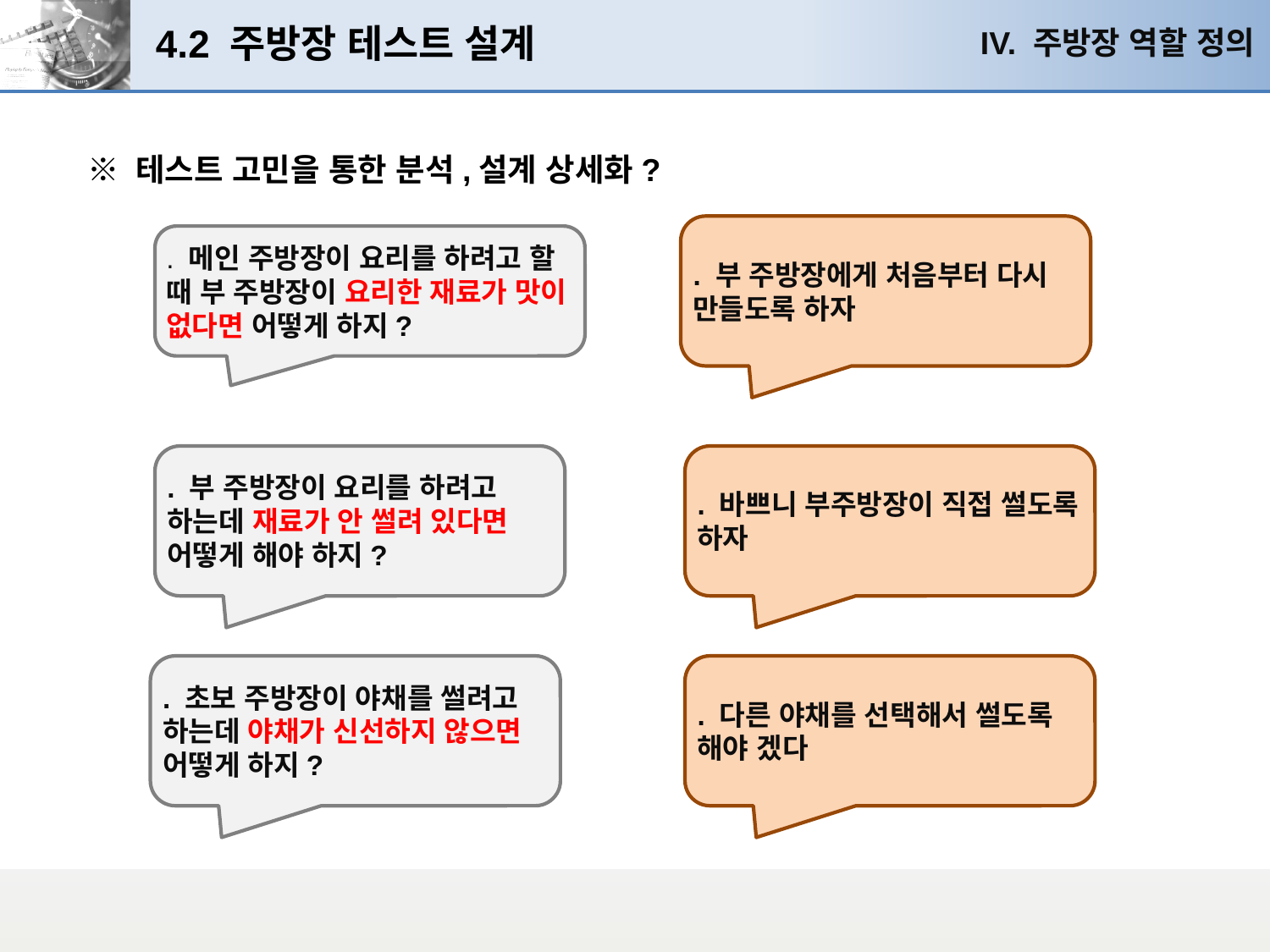

# 4.2 주방장 테스트 설계
IV. 주방장 역할 정의
※ 테스트 고민을 통한 분석,설계 상세화?

. 부 주방장에게 처음부터 다시 만들도록 하자
. 메인 주방장이 요리를 하려고 할 때 부 주방장이 요리한 재료가 맛이 없다면 어떻게 하지?
. 부 주방장이 요리를 하려고 하는데 재료가 안 썰려 있다면 어떻게 해야 하지?
. 바쁘니 부주방장이 직접 썰도록 하자
. 초보 주방장이 야채를 썰려고 하는데 야채가 신선하지 않으면 어떻게 하지?
. 다른 야채를 선택해서 썰도록 해야 겠다